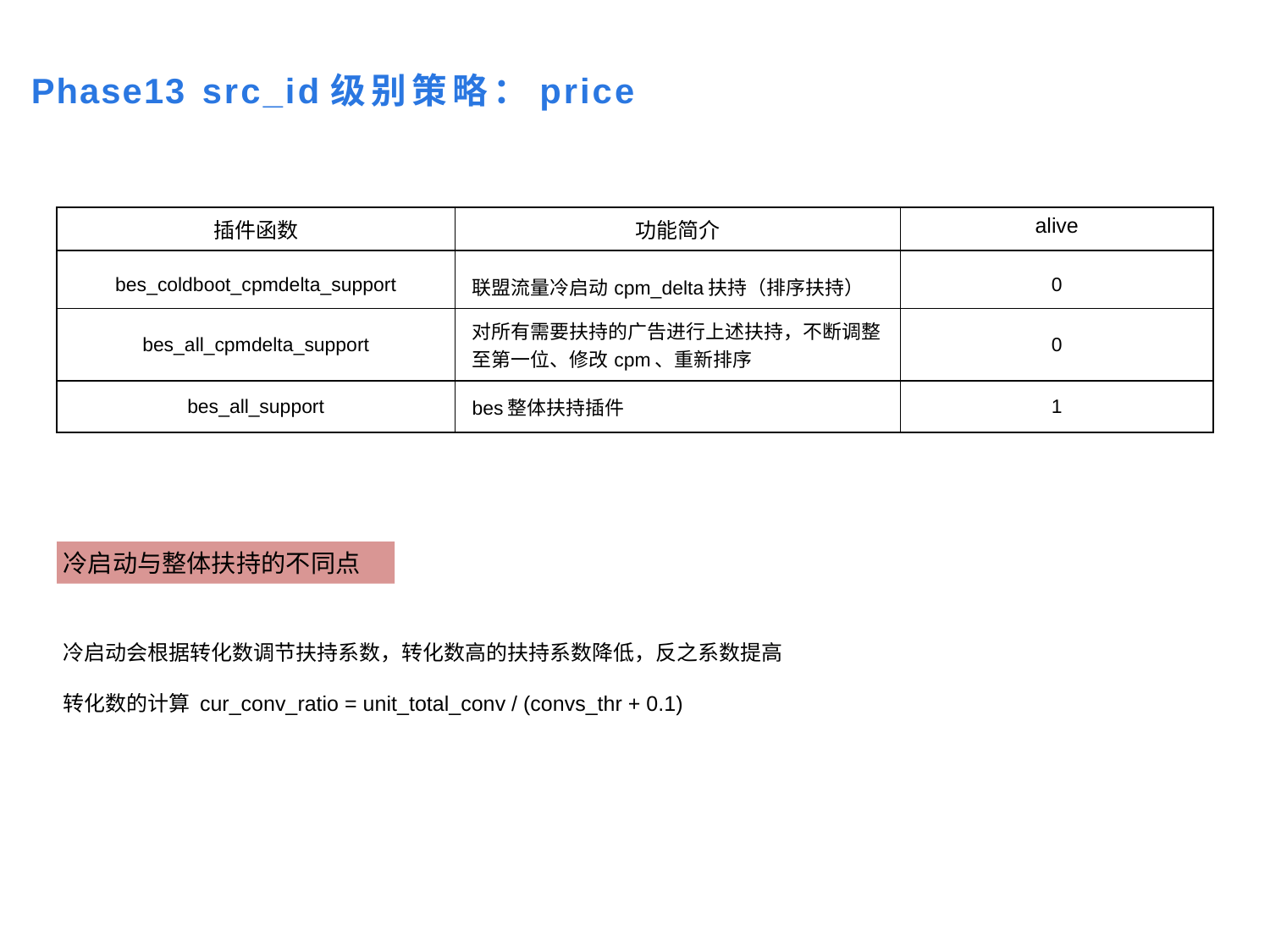

Phase13 src_id级别策略：price
| 插件函数 | 功能简介 | alive |
| --- | --- | --- |
| bes\_coldboot\_cpmdelta\_support | 联盟流量冷启动cpm\_delta扶持（排序扶持） | 0 |
| bes\_all\_cpmdelta\_support | 对所有需要扶持的广告进行上述扶持，不断调整至第一位、修改cpm、重新排序 | 0 |
| bes\_all\_support | bes整体扶持插件 | 1 |
冷启动与整体扶持的不同点
冷启动会根据转化数调节扶持系数，转化数高的扶持系数降低，反之系数提高
转化数的计算 cur_conv_ratio = unit_total_conv / (convs_thr + 0.1)